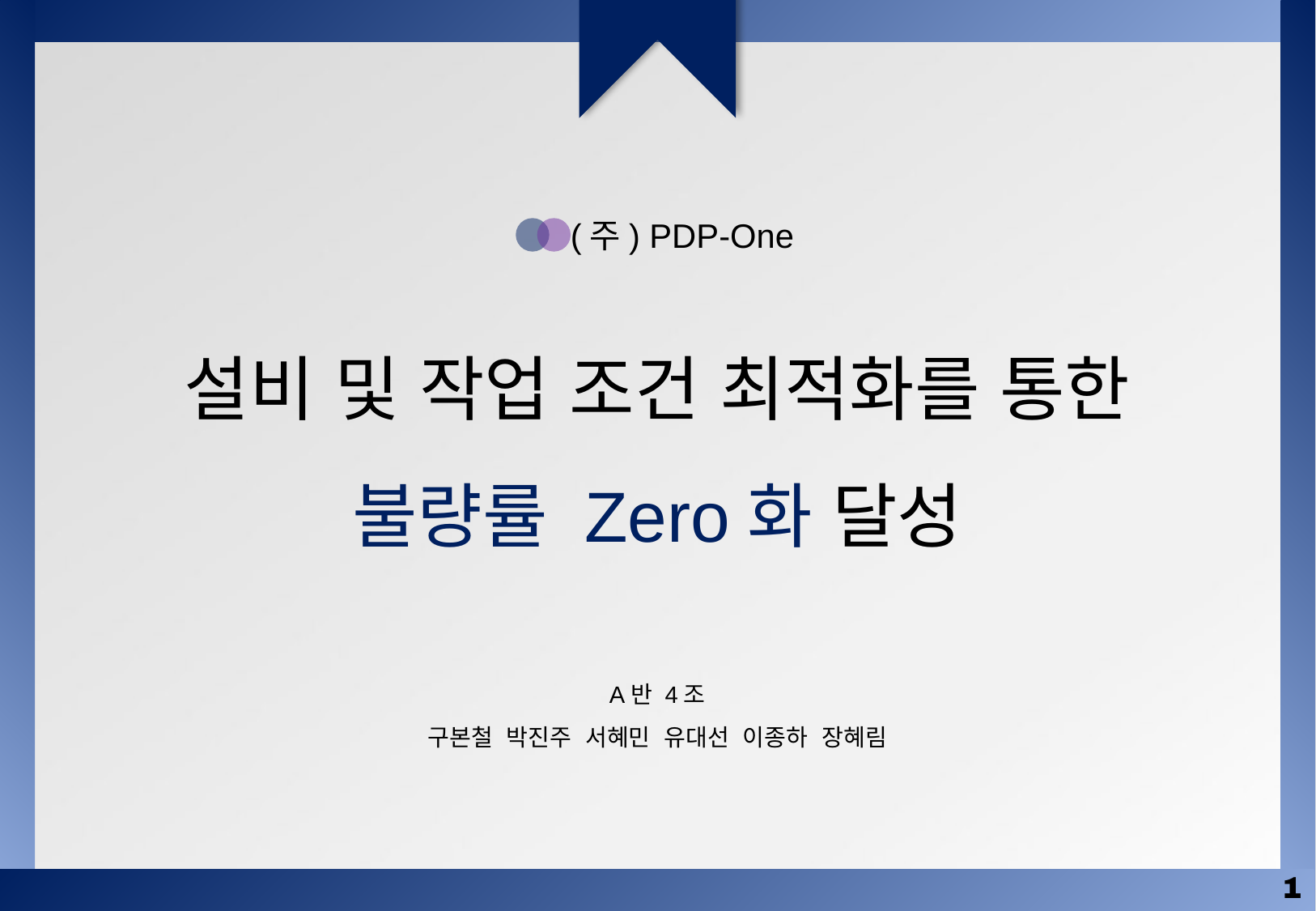

(주) PDP-One

설비 및 작업 조건 최적화를 통한
불량률 Zero화 달성

A반 4조
구본철  박진주  서혜민  유대선  이종하  장혜림
1